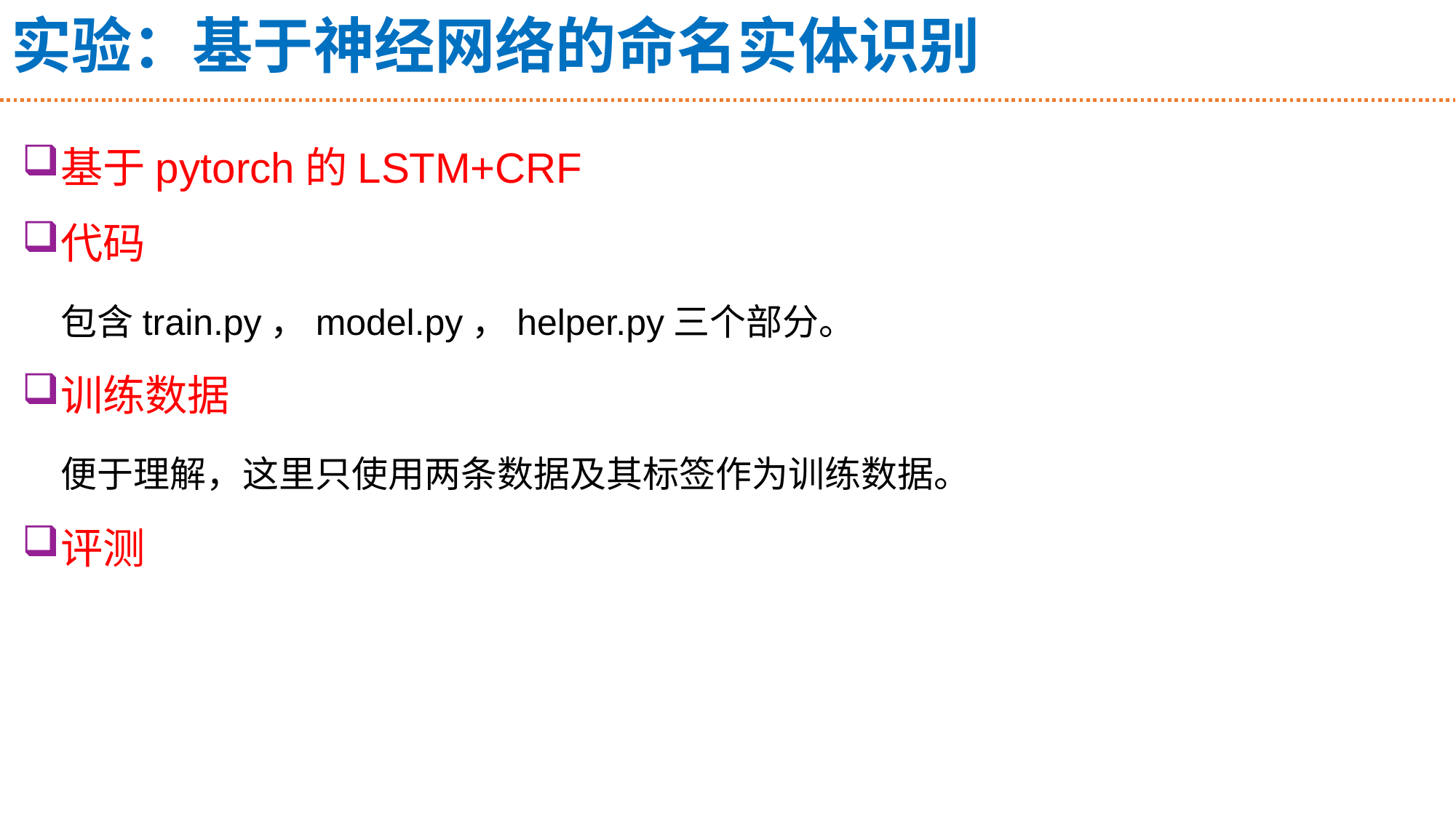

# 实验：基于神经网络的命名实体识别
基于pytorch的LSTM+CRF
代码
   包含train.py，model.py，helper.py三个部分。
训练数据
   便于理解，这里只使用两条数据及其标签作为训练数据。
评测